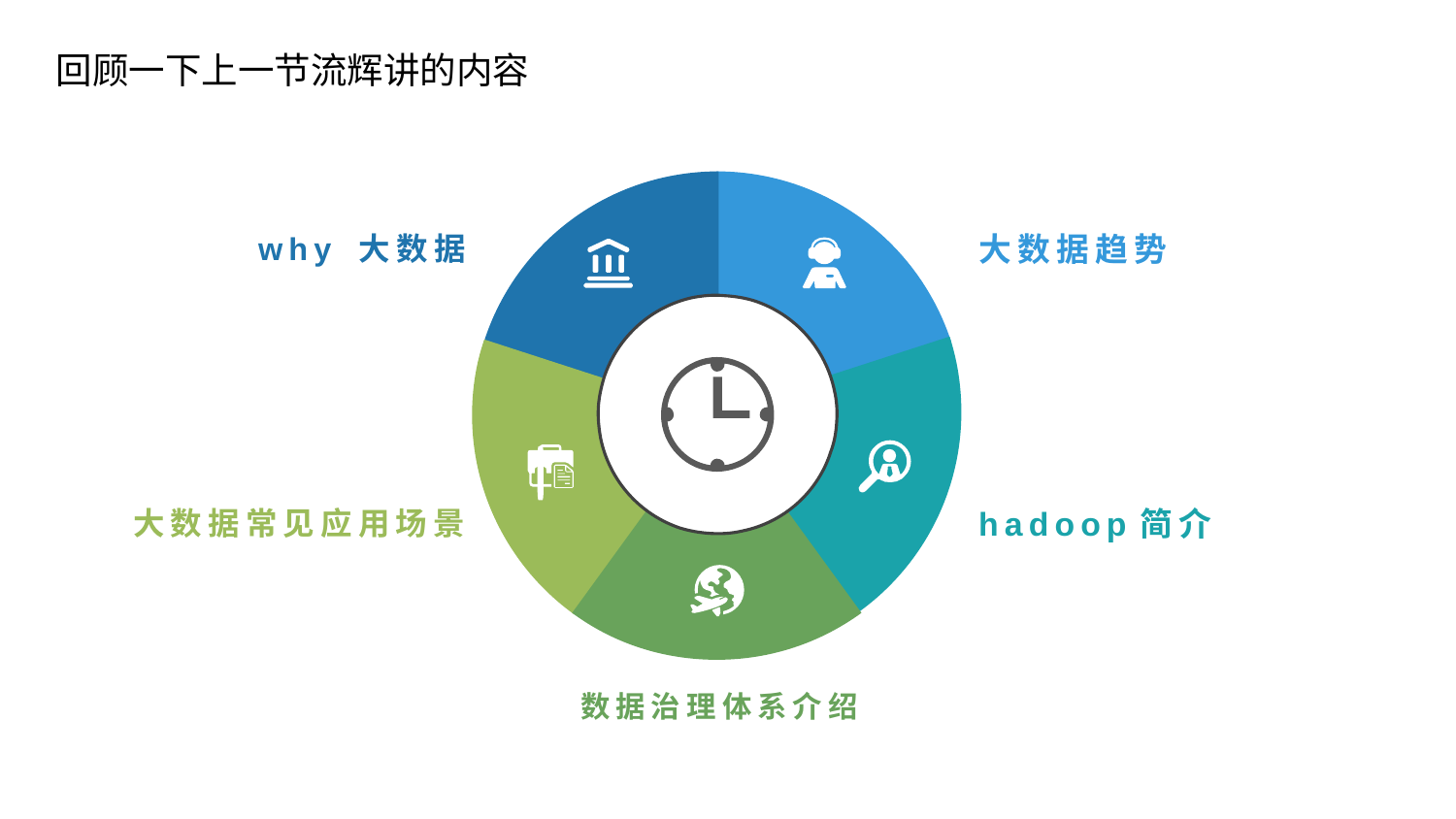

回顾一下上一节流辉讲的内容

why 大数据
大数据趋势

hadoop简介
大数据常见应用场景

数据治理体系介绍